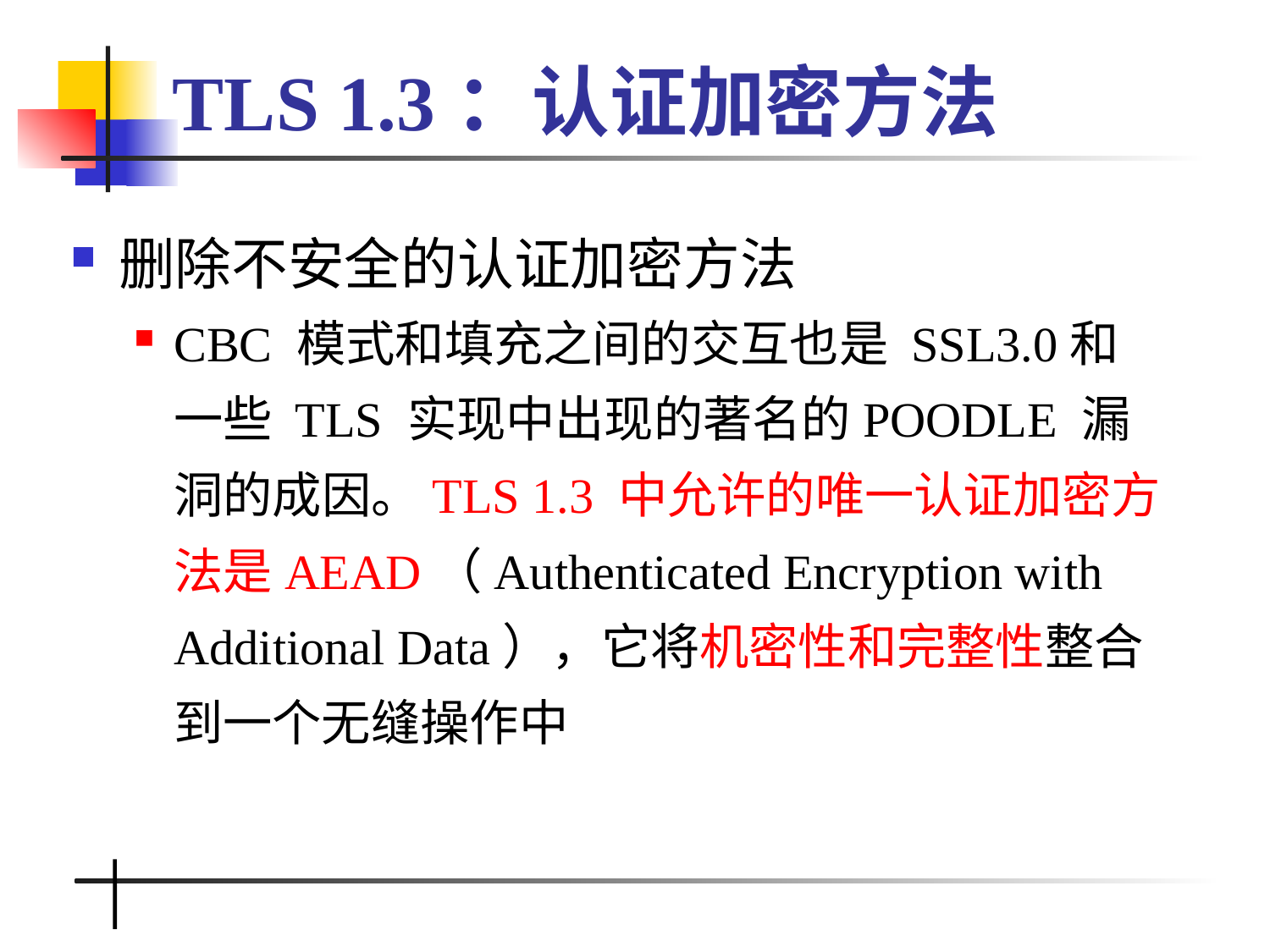

# TLS 1.3：认证加密方法
删除不安全的认证加密方法
CBC 模式和填充之间的交互也是 SSL3.0和一些 TLS 实现中出现的著名的POODLE 漏洞的成因。TLS 1.3 中允许的唯一认证加密方法是AEAD（Authenticated Encryption with Additional Data），它将机密性和完整性整合到一个无缝操作中